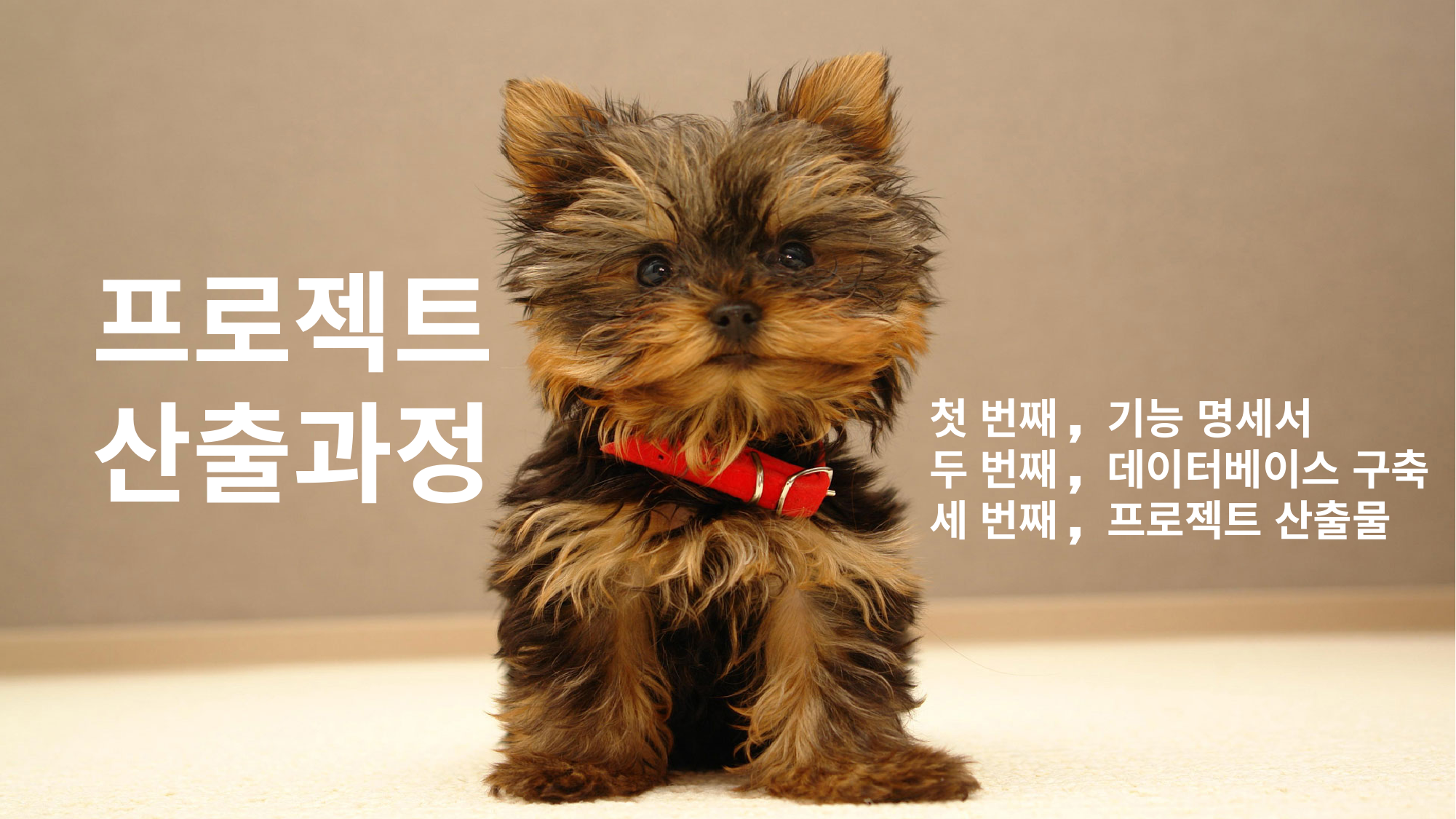

프로젝트
산출과정
첫 번째, 기능 명세서
두 번째, 데이터베이스 구축
세 번째, 프로젝트 산출물